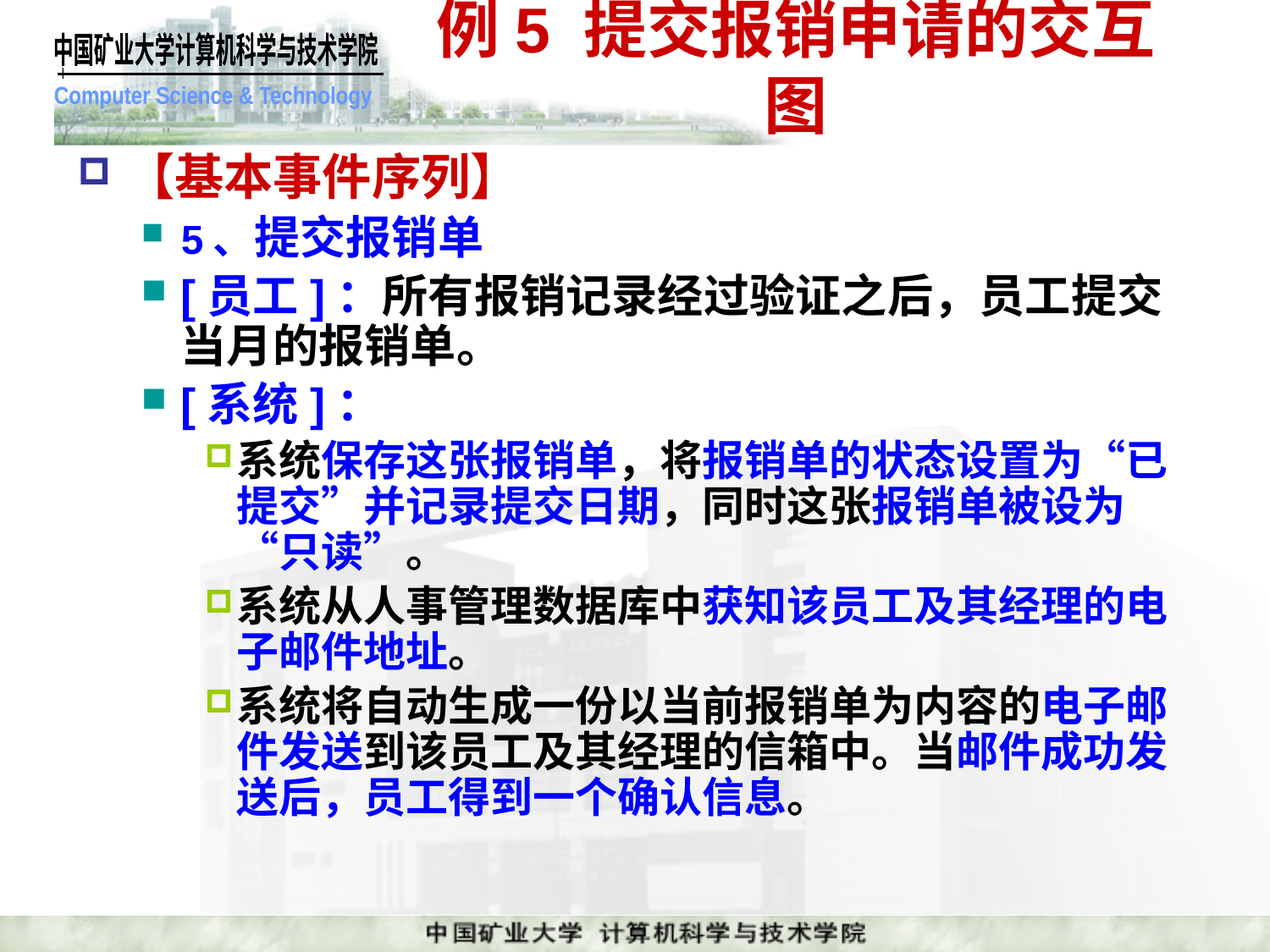

# 例5 提交报销申请的交互图
【基本事件序列】
5、提交报销单
[员工]：所有报销记录经过验证之后，员工提交当月的报销单。
[系统]：
系统保存这张报销单，将报销单的状态设置为“已提交”并记录提交日期，同时这张报销单被设为“只读”。
系统从人事管理数据库中获知该员工及其经理的电子邮件地址。
系统将自动生成一份以当前报销单为内容的电子邮件发送到该员工及其经理的信箱中。当邮件成功发送后，员工得到一个确认信息。
205